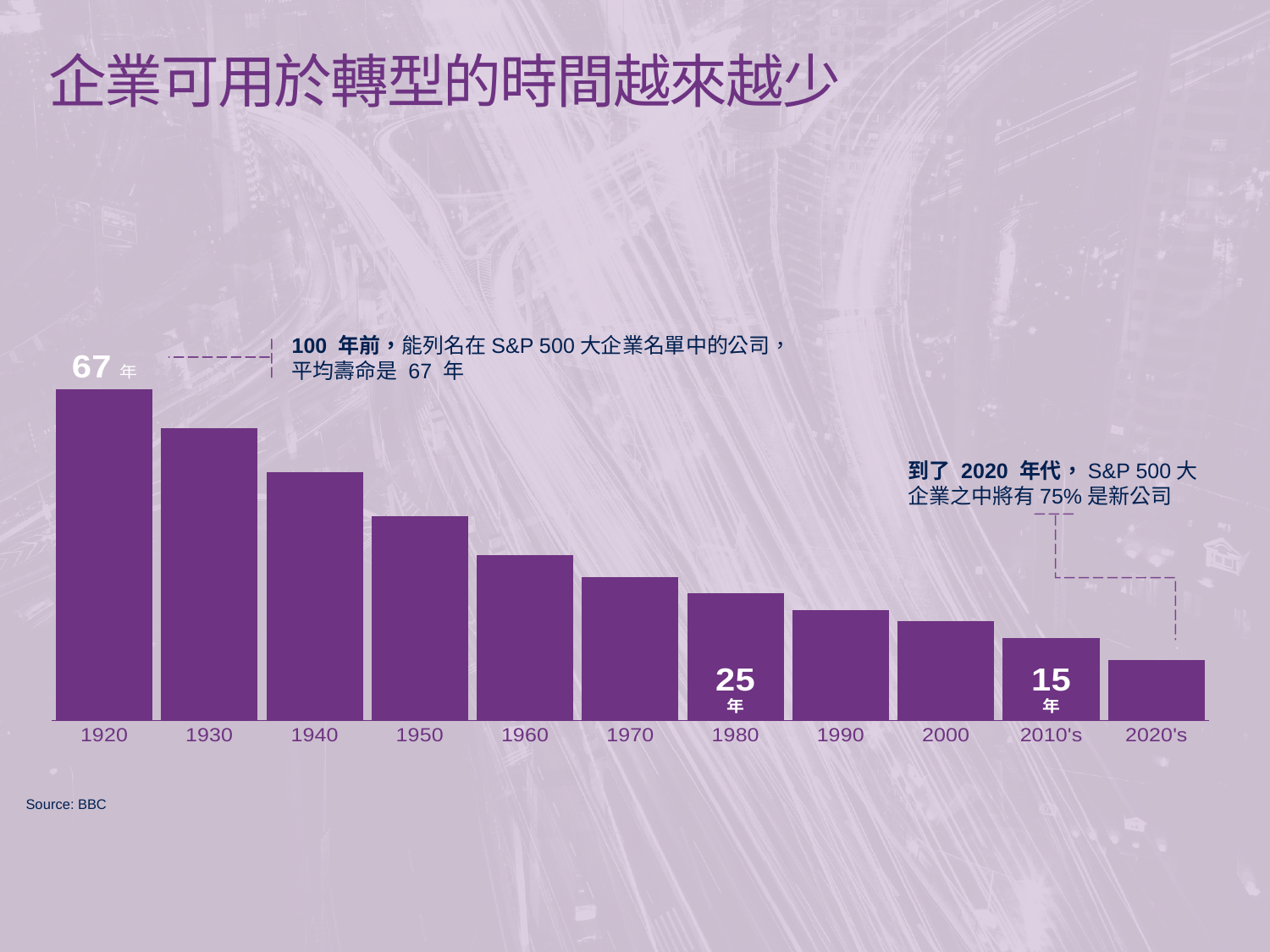

# 企業可用於轉型的時間越來越少

100 年前，能列名在S&P 500大企業名單中的公司，平均壽命是 67 年

### Chart

| Category | Series 1 |
|---|---|
| 1920 | 6.0 |
| 1930 | 5.3 |
| 1940 | 4.5 |
| 1950 | 3.7 |
| 1960 | 3.0 |
| 1970 | 2.6 |
| 1980 | 2.3 |
| 1990 | 2.0 |
| 2000 | 1.8 |
| 2010's | 1.5 |
| 2020's | 1.1 |

到了 2020 年代，S&P 500大企業之中將有75%是新公司

Source: BBC